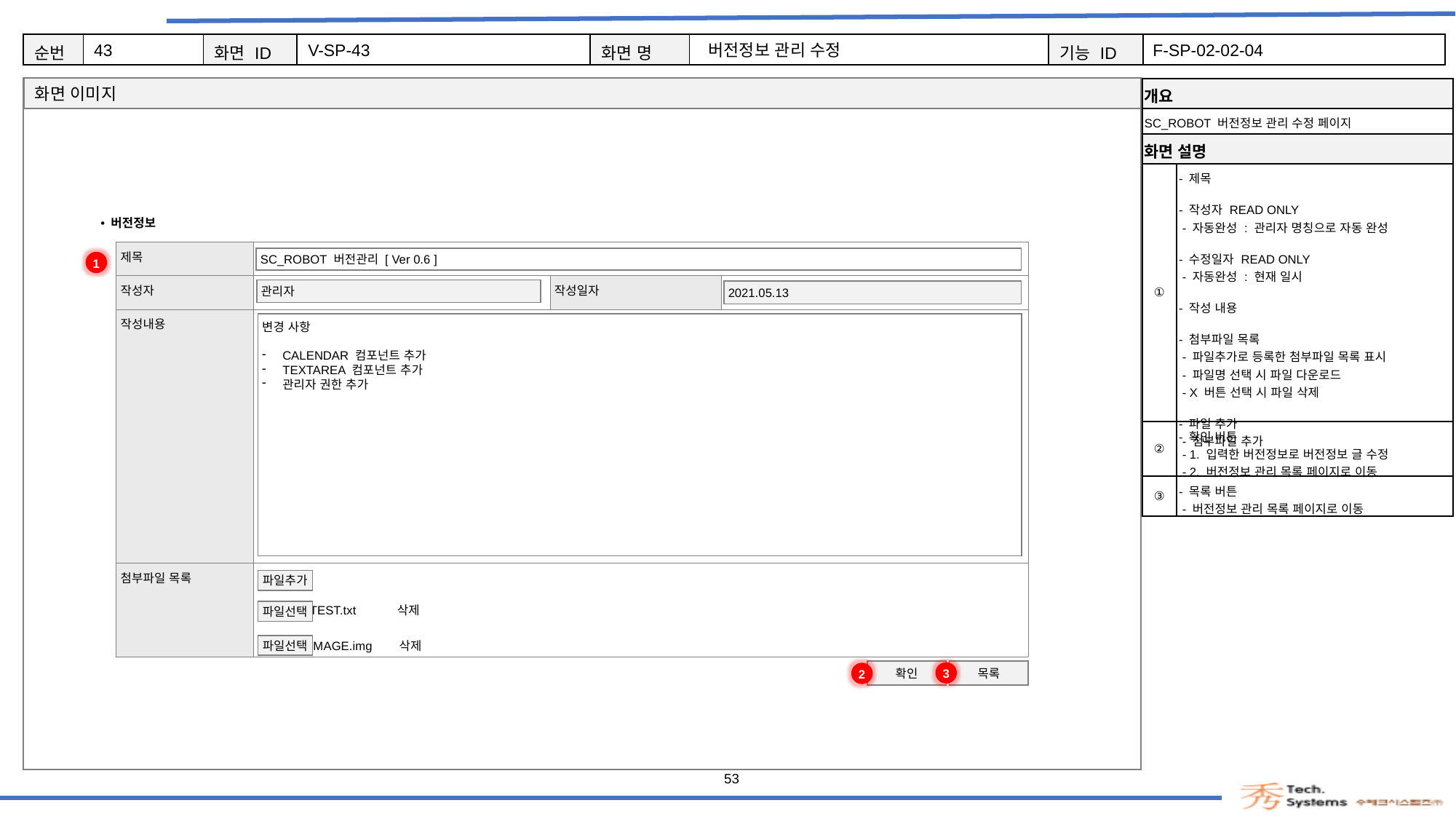

43
V-SP-43
버전정보 관리 수정
F-SP-02-02-04
| 개요 |  |
| --- | --- |
| SC\_ROBOT 버전정보 관리 수정 페이지 |  |
| 화면 설명 | Description |
| ① | - 제목 - 작성자 READ ONLY - 자동완성 : 관리자 명칭으로 자동 완성 - 수정일자 READ ONLY - 자동완성 : 현재 일시 - 작성 내용 - 첨부파일 목록 - 파일추가로 등록한 첨부파일 목록 표시 - 파일명 선택 시 파일 다운로드 - X 버튼 선택 시 파일 삭제 - 파일 추가 - 첨부파일 추가 |
| ② | - 확인 버튼 - 1. 입력한 버전정보로 버전정보 글 수정 - 2. 버전정보 관리 목록 페이지로 이동 |
| ③ | - 목록 버튼 - 버전정보 관리 목록 페이지로 이동 |
버전정보
| 제목 | 4/8 결제 서비스 점검 |  |  |
| --- | --- | --- | --- |
| 작성자 |  | 작성일자 | 2021.04.08 |
| 작성내용 | 안녕하세요 SCROBOT입니다 . 결제 서비스 점검이 있었습니다. |  |  |
| 첨부파일 목록 | TEST.txt 삭제 IMAGE.img 삭제 |  |  |
SC_ROBOT 버전관리 [ Ver 0.6 ]
1

관리자
2021.05.13
변경 사항

CALENDAR 컴포넌트 추가
TEXTAREA 컴포넌트 추가
관리자 권한 추가
파일추가
파일선택
파일선택
확인
3

목록
2